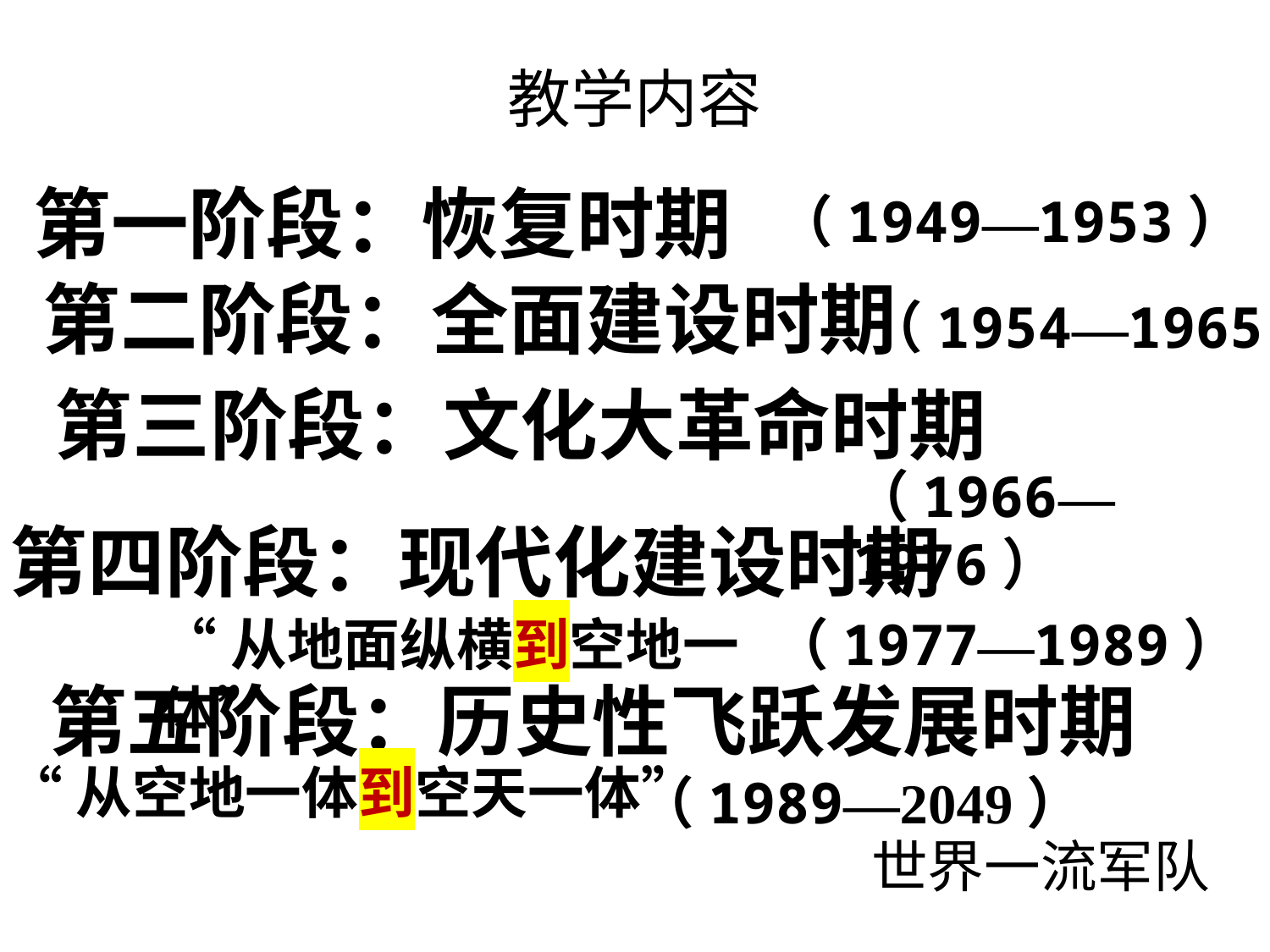

教学内容
第一阶段：恢复时期
（1949—1953）
第二阶段：全面建设时期
 （1954—1965）
第三阶段：文化大革命时期
（1966—1976）
第四阶段：现代化建设时期
（1977—1989）
“从地面纵横到空地一体”
第五阶段：历史性飞跃发展时期
（1989—2049）
“从空地一体到空天一体”
世界一流军队